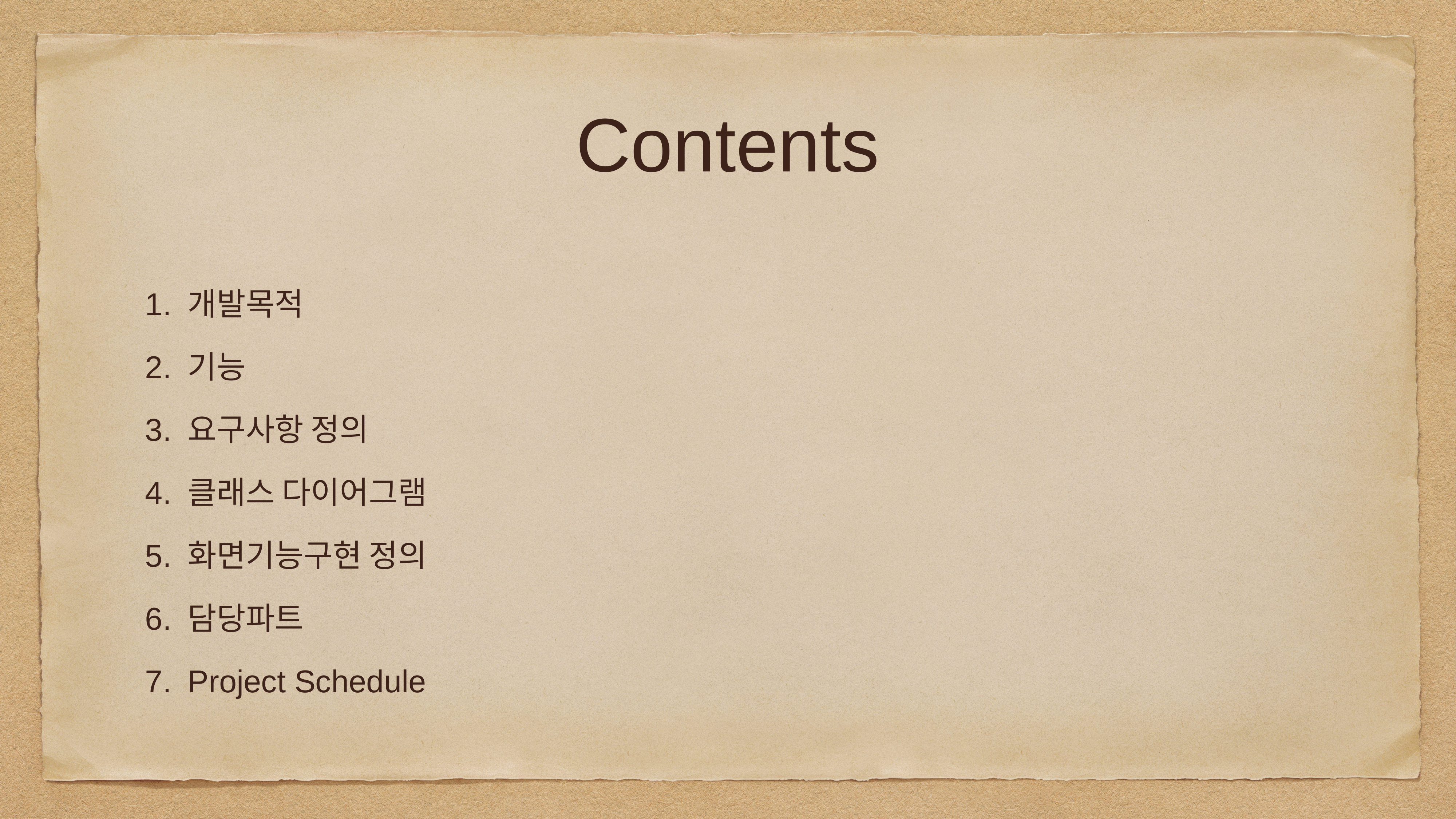

# Contents
개발목적
기능
요구사항 정의
클래스 다이어그램
화면기능구현 정의
담당파트
Project Schedule